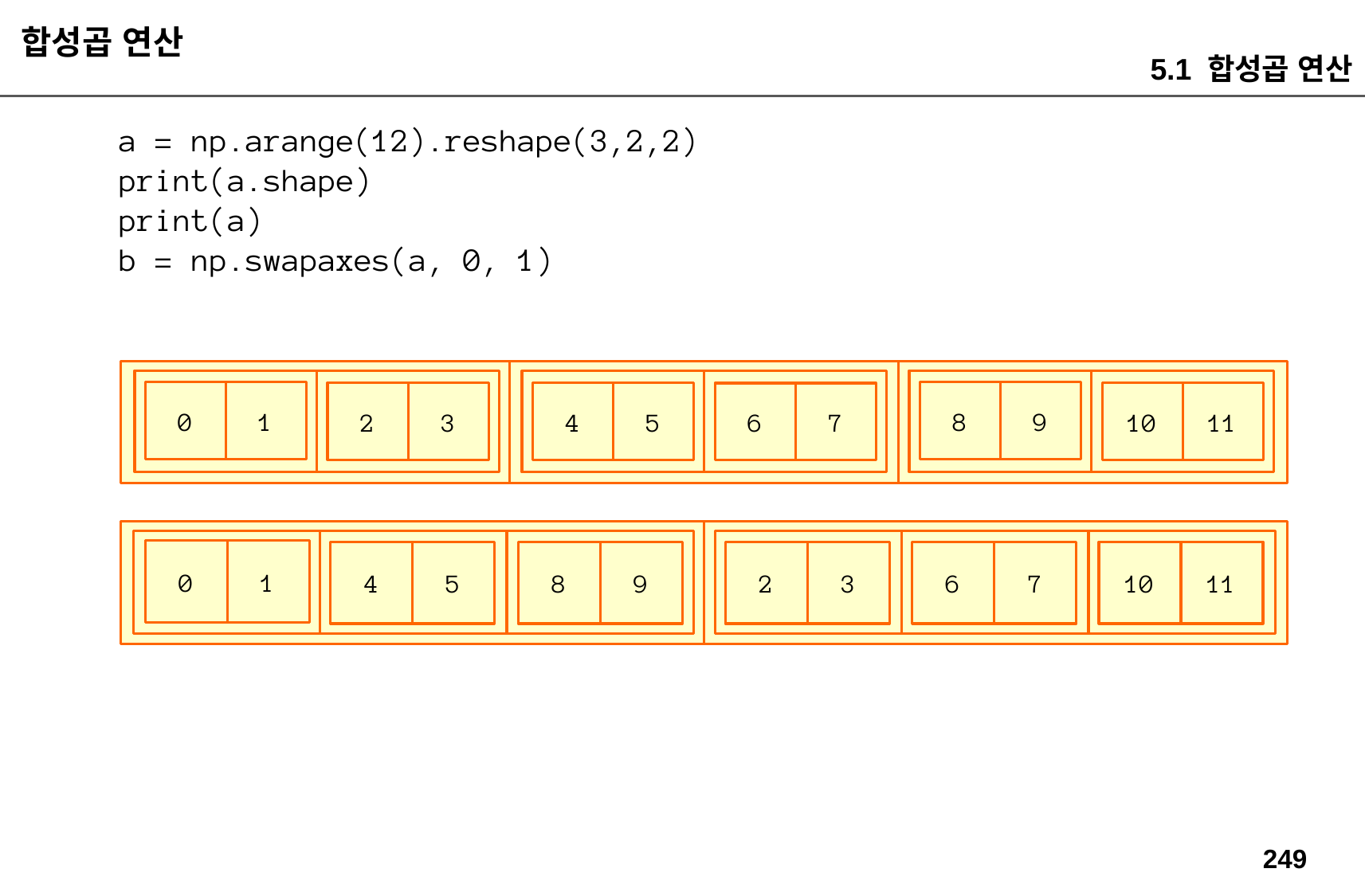

합성곱 연산
5.1 합성곱 연산
a = np.arange(12).reshape(3,2,2)
print(a.shape)
print(a)
b = np.swapaxes(a, 0, 1)

9
1
8
0
11
3
10
2
5
4
7
6

1
0
5
9
3
7
11
8
2
6
10
4